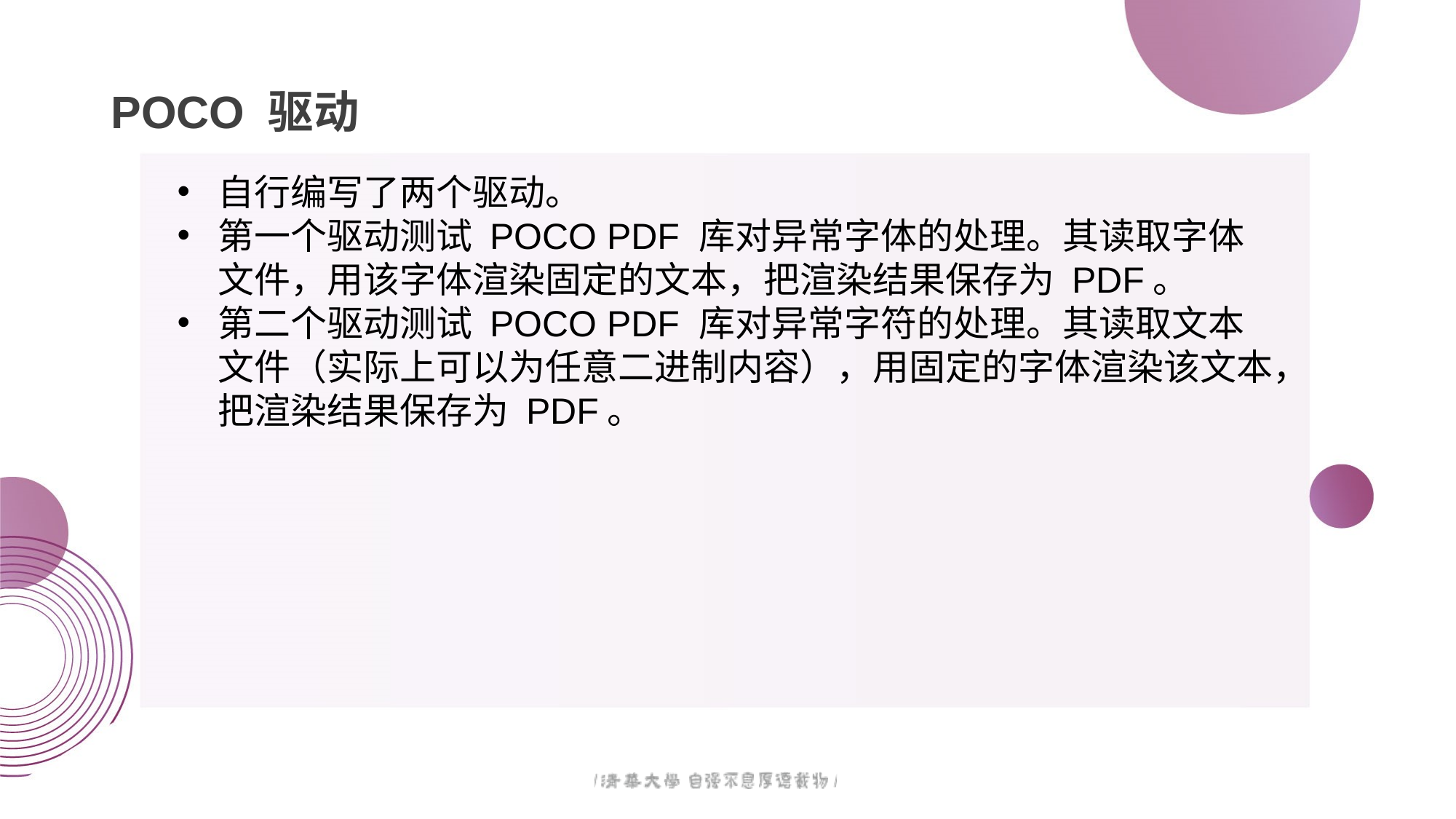

# POCO 驱动
自行编写了两个驱动。
第一个驱动测试 POCO PDF 库对异常字体的处理。其读取字体文件，用该字体渲染固定的文本，把渲染结果保存为 PDF。
第二个驱动测试 POCO PDF 库对异常字符的处理。其读取文本文件（实际上可以为任意二进制内容），用固定的字体渲染该文本，把渲染结果保存为 PDF。